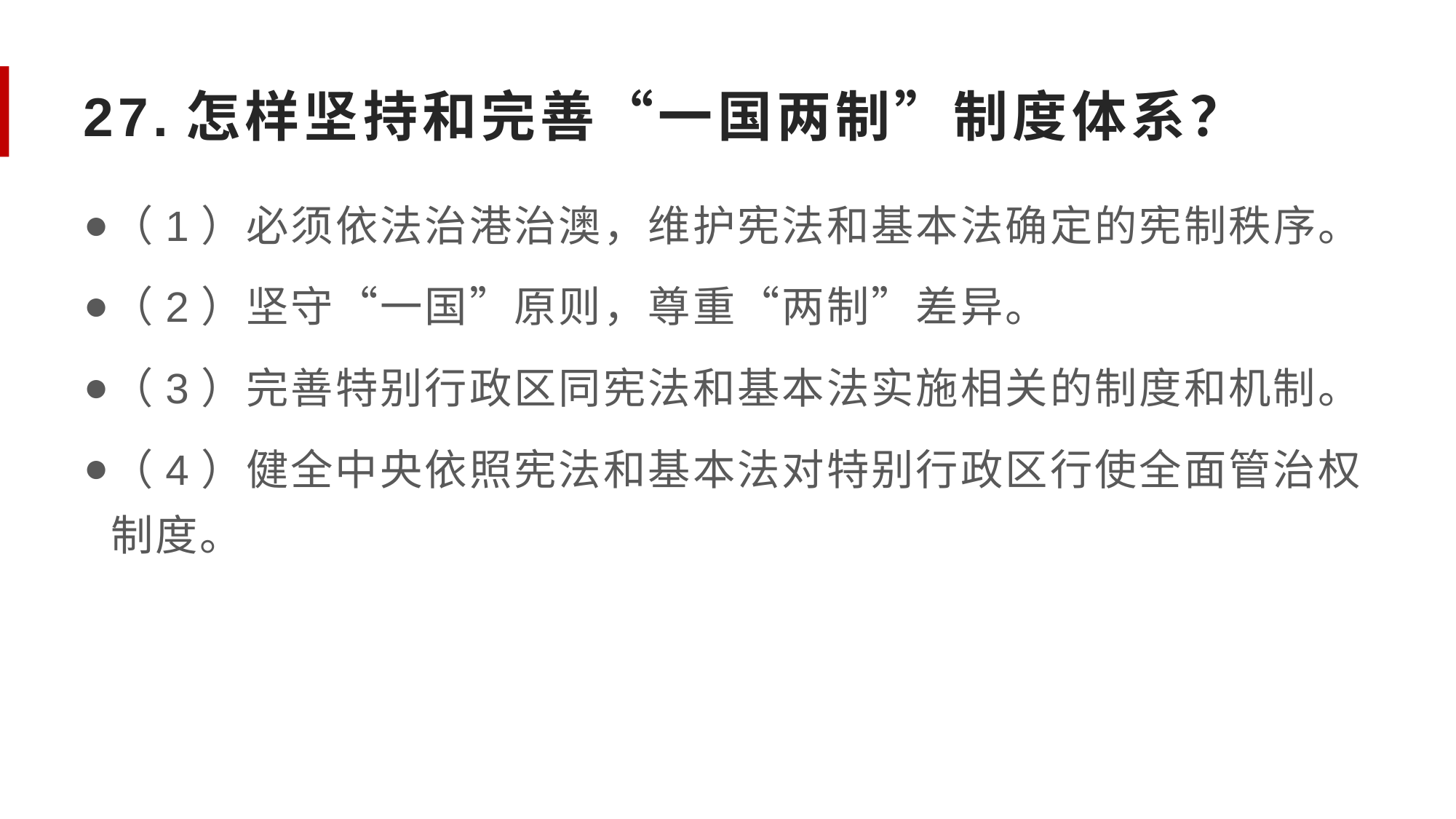

# 27.怎样坚持和完善“一国两制”制度体系？
（1）必须依法治港治澳，维护宪法和基本法确定的宪制秩序。
（2）坚守“一国”原则，尊重“两制”差异。
（3）完善特别行政区同宪法和基本法实施相关的制度和机制。
（4）健全中央依照宪法和基本法对特别行政区行使全面管治权制度。